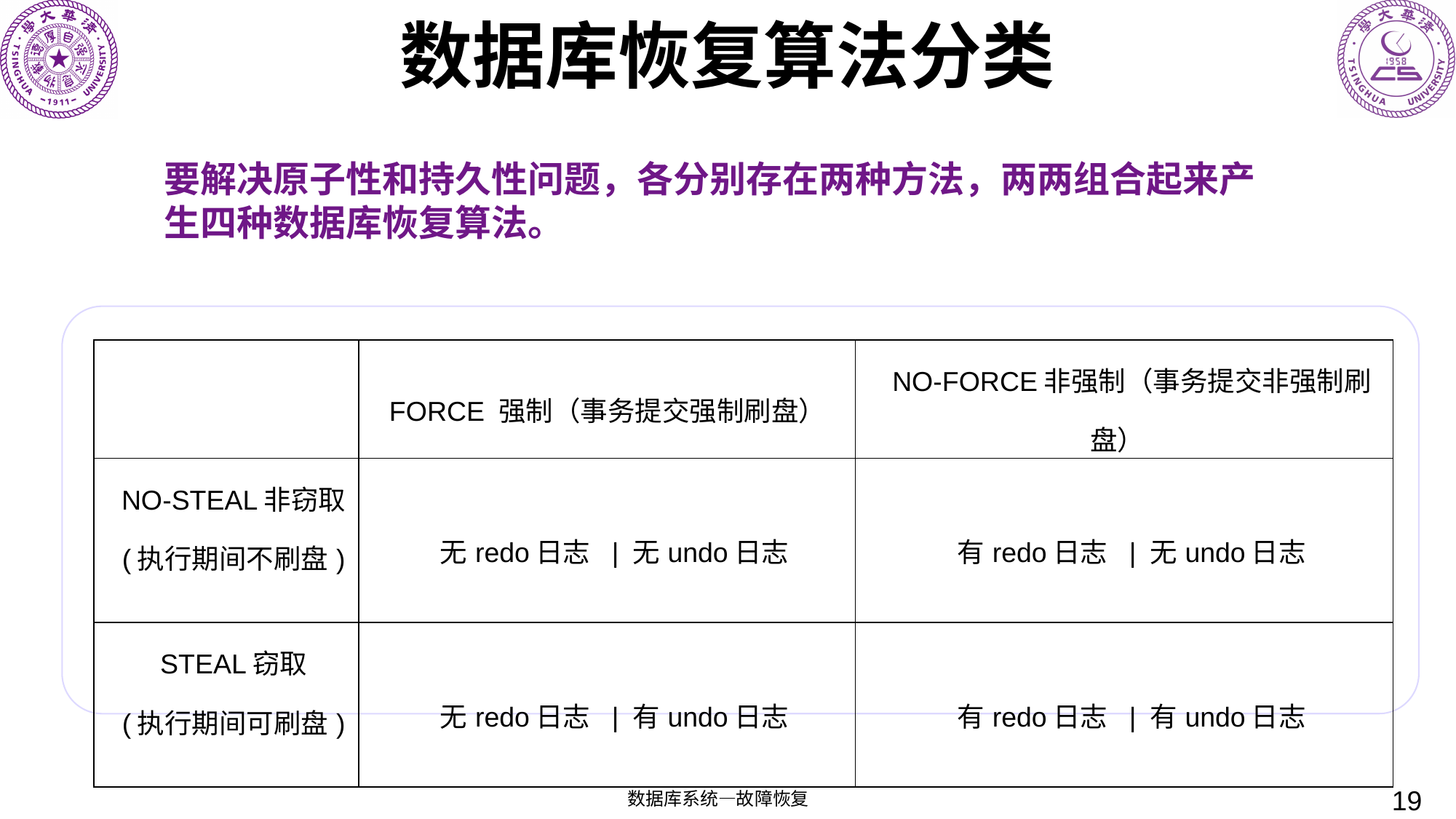

# 数据库恢复算法分类
要解决原子性和持久性问题，各分别存在两种方法，两两组合起来产生四种数据库恢复算法。

|  | FORCE 强制（事务提交强制刷盘） | NO-FORCE非强制（事务提交非强制刷盘） |
| --- | --- | --- |
| NO-STEAL非窃取 (执行期间不刷盘) | 无redo日志 | 无undo日志 | 有redo日志 | 无undo日志 |
| STEAL窃取 (执行期间可刷盘) | 无redo日志 | 有undo日志 | 有redo日志 | 有undo日志 |
19
数据库系统—故障恢复